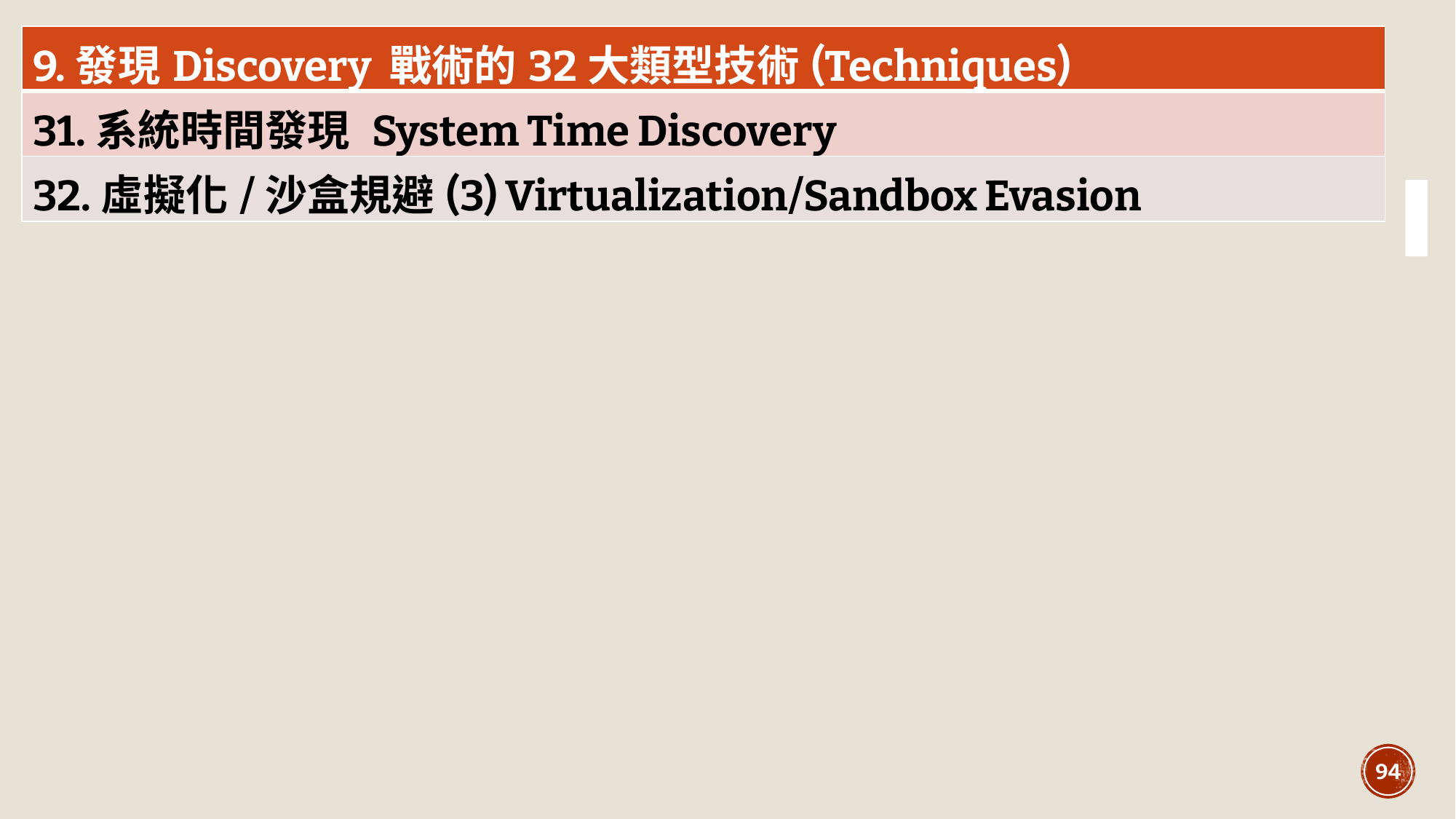

| 9.發現Discovery 戰術的32大類型技術(Techniques) |
| --- |
| 31.系統時間發現 System Time Discovery |
| 32.虛擬化/沙盒規避(3) Virtualization/Sandbox Evasion |

94